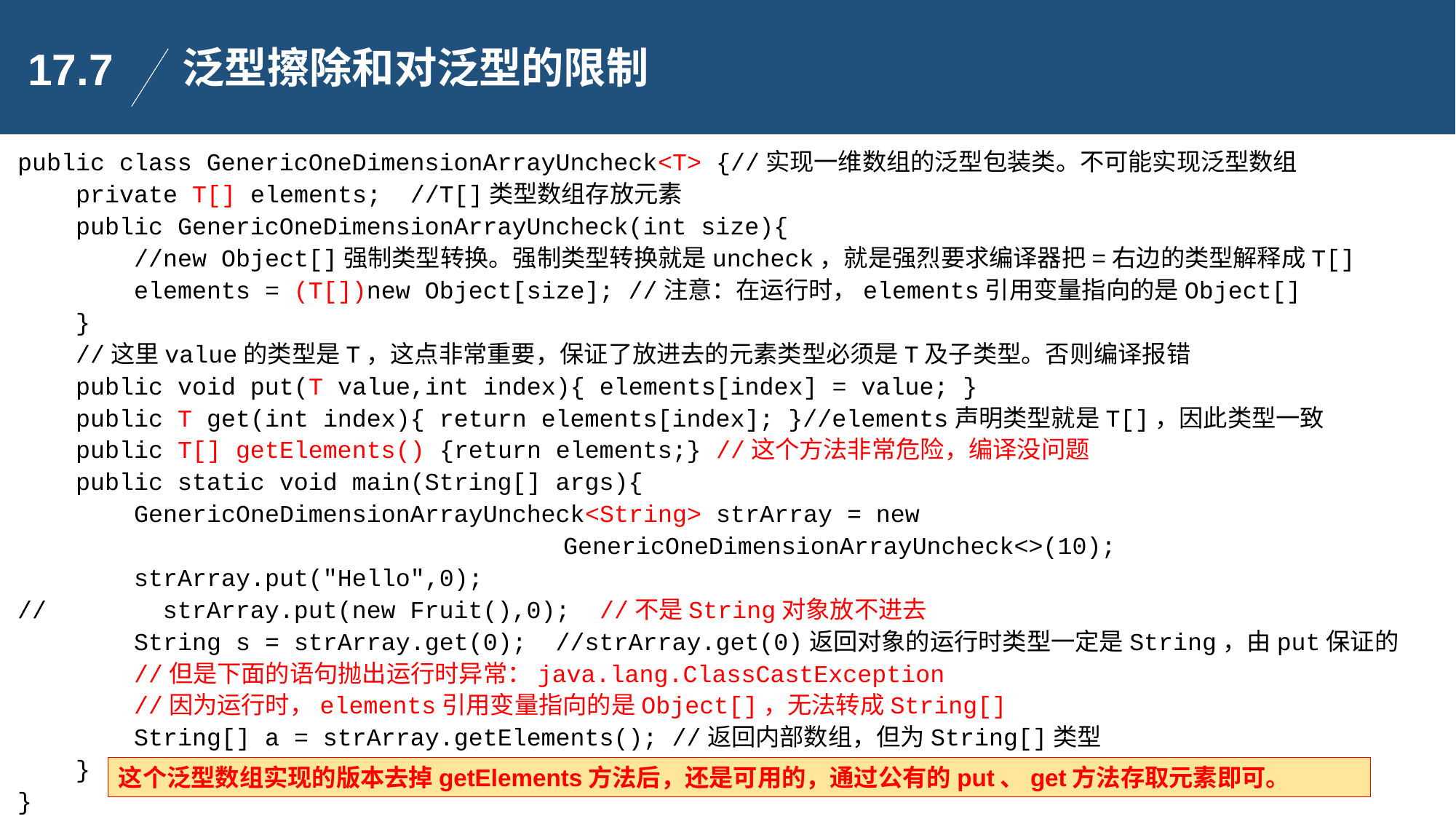

泛型擦除和对泛型的限制
17.7
public class GenericOneDimensionArrayUncheck<T> {//实现一维数组的泛型包装类。不可能实现泛型数组
    private T[] elements;  //T[]类型数组存放元素
    public GenericOneDimensionArrayUncheck(int size){
        //new Object[]强制类型转换。强制类型转换就是uncheck，就是强烈要求编译器把=右边的类型解释成T[]
        elements = (T[])new Object[size]; //注意：在运行时，elements引用变量指向的是Object[]
    }
    //这里value的类型是T，这点非常重要，保证了放进去的元素类型必须是T及子类型。否则编译报错
    public void put(T value,int index){ elements[index] = value; }
    public T get(int index){ return elements[index]; }//elements声明类型就是T[]，因此类型一致
    public T[] getElements() {return elements;} //这个方法非常危险，编译没问题
    public static void main(String[] args){
        GenericOneDimensionArrayUncheck<String> strArray = new
					GenericOneDimensionArrayUncheck<>(10);
        strArray.put("Hello",0);
//        strArray.put(new Fruit(),0);  //不是String对象放不进去
        String s = strArray.get(0);  //strArray.get(0)返回对象的运行时类型一定是String，由put保证的
        //但是下面的语句抛出运行时异常：java.lang.ClassCastException
        //因为运行时，elements引用变量指向的是Object[]，无法转成String[]
        String[] a = strArray.getElements(); //返回内部数组，但为String[]类型
    }
}
这个泛型数组实现的版本去掉getElements方法后，还是可用的，通过公有的put、get方法存取元素即可。